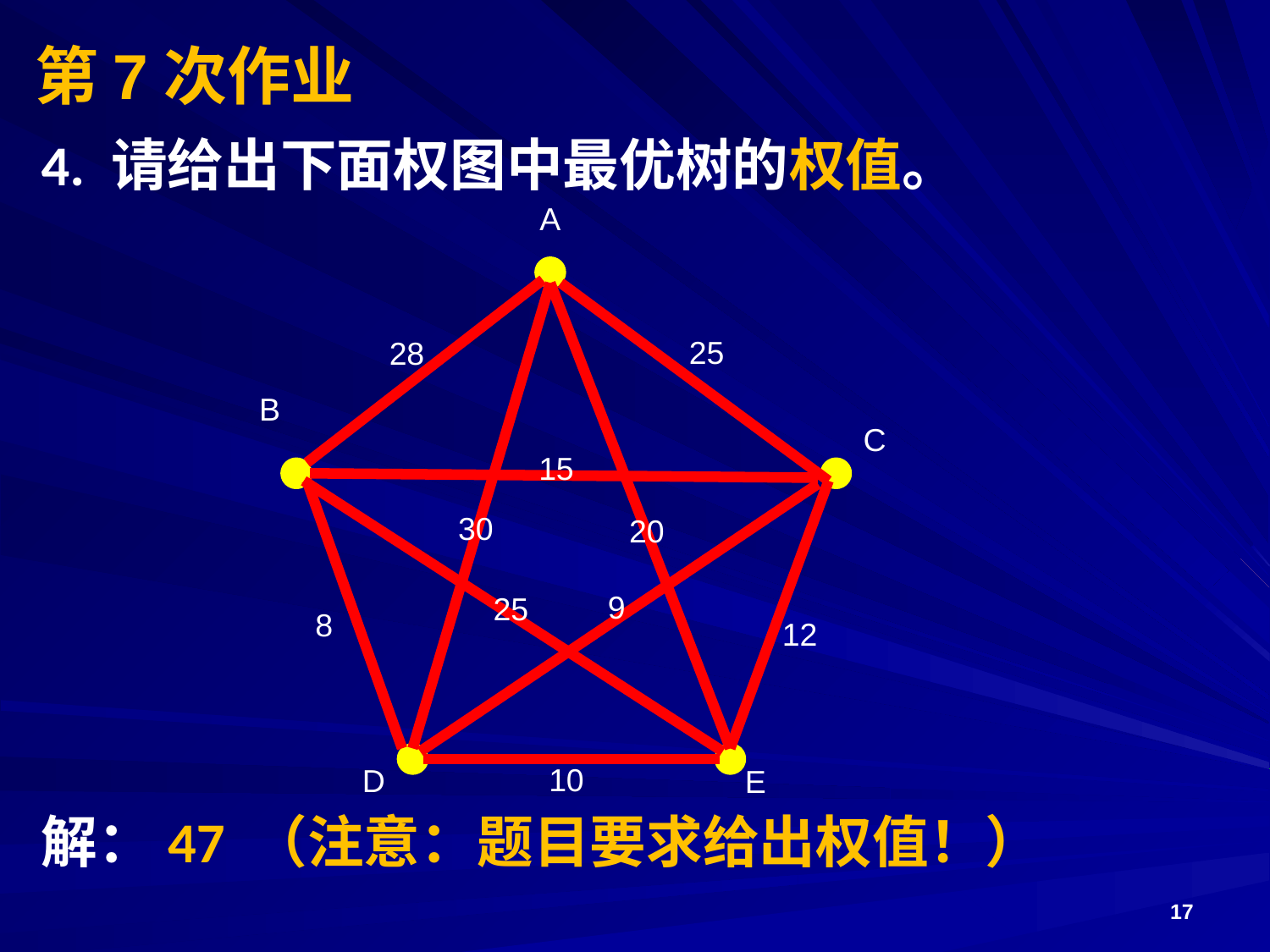

# 第7次作业
4. 请给出下面权图中最优树的权值。

解：47 （注意：题目要求给出权值！）

A

25
28
B
C
15

30
20
9
25
8
12

10
D
E
17